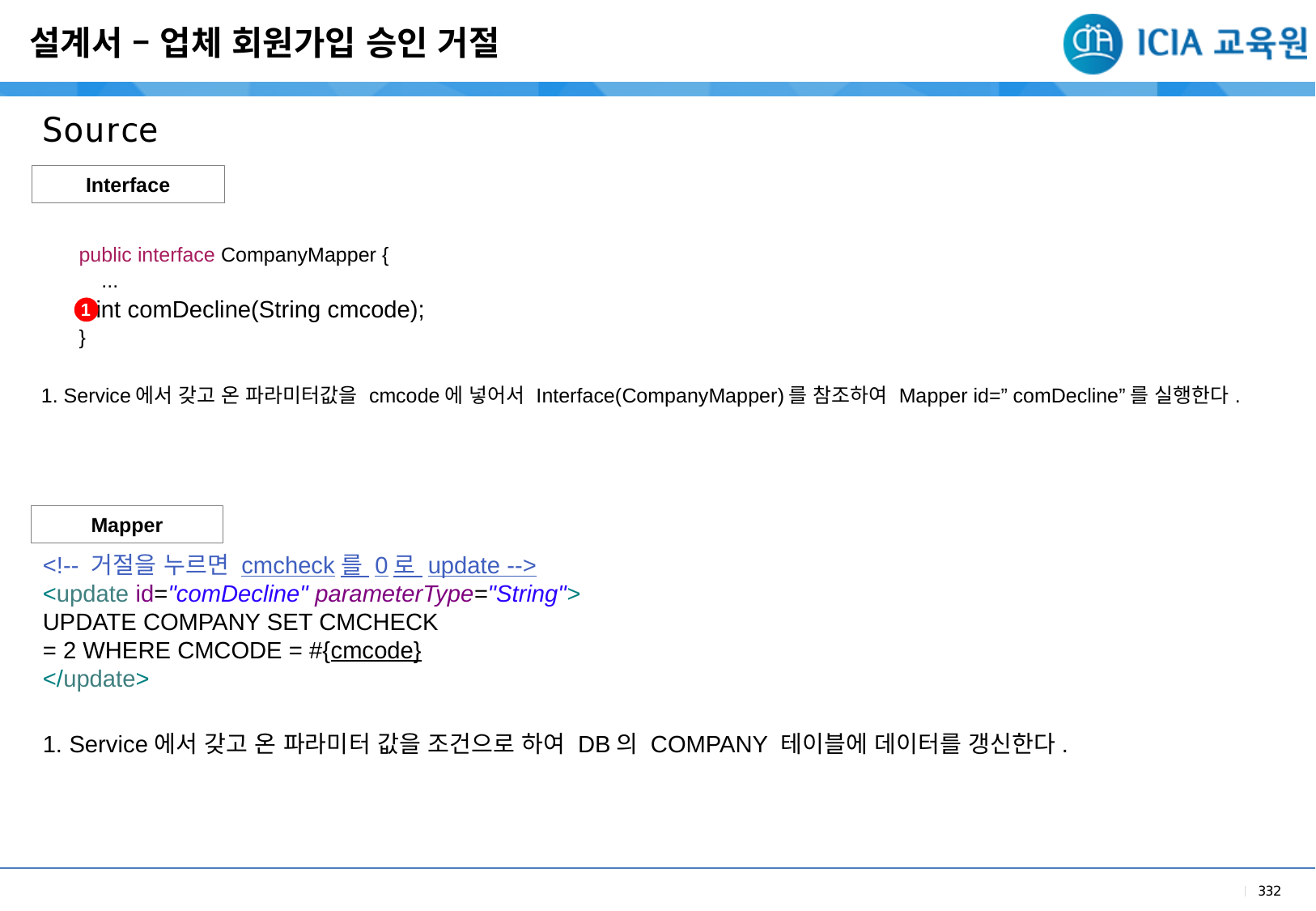

설계서 – 업체 회원가입 승인 거절
Source
Interface
| public interface CompanyMapper { ... int comDecline(String cmcode); } |
| --- |
| 1. Service에서 갖고 온 파라미터값을 cmcode에 넣어서 Interface(CompanyMapper)를 참조하여 Mapper id=” comDecline”를 실행한다. |
|  |
1

Mapper
<!-- 거절을 누르면 cmcheck를 0로 update -->
<update id="comDecline" parameterType="String">
UPDATE COMPANY SET CMCHECK
= 2 WHERE CMCODE = #{cmcode}
</update>

1. Service에서 갖고 온 파라미터 값을 조건으로 하여 DB의 COMPANY 테이블에 데이터를 갱신한다.